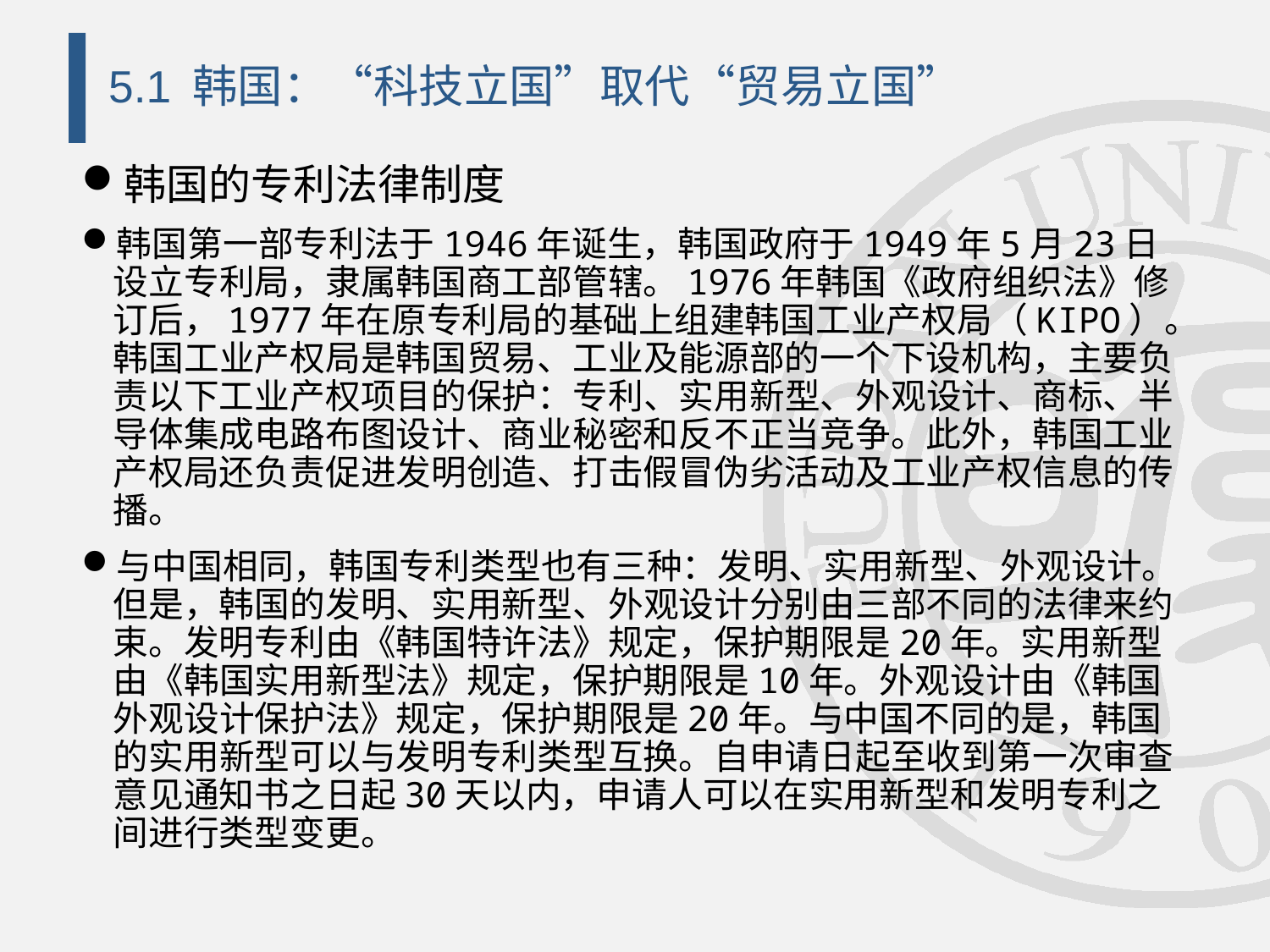

# 5.1 韩国：“科技立国”取代“贸易立国”
韩国的专利法律制度
韩国第一部专利法于1946年诞生，韩国政府于1949年5月23日设立专利局，隶属韩国商工部管辖。1976年韩国《政府组织法》修订后，1977年在原专利局的基础上组建韩国工业产权局（KIPO）。韩国工业产权局是韩国贸易、工业及能源部的一个下设机构，主要负责以下工业产权项目的保护：专利、实用新型、外观设计、商标、半导体集成电路布图设计、商业秘密和反不正当竞争。此外，韩国工业产权局还负责促进发明创造、打击假冒伪劣活动及工业产权信息的传播。
与中国相同，韩国专利类型也有三种：发明、实用新型、外观设计。但是，韩国的发明、实用新型、外观设计分别由三部不同的法律来约束。发明专利由《韩国特许法》规定，保护期限是20年。实用新型由《韩国实用新型法》规定，保护期限是10年。外观设计由《韩国外观设计保护法》规定，保护期限是20年。与中国不同的是，韩国的实用新型可以与发明专利类型互换。自申请日起至收到第一次审查意见通知书之日起30天以内，申请人可以在实用新型和发明专利之间进行类型变更。